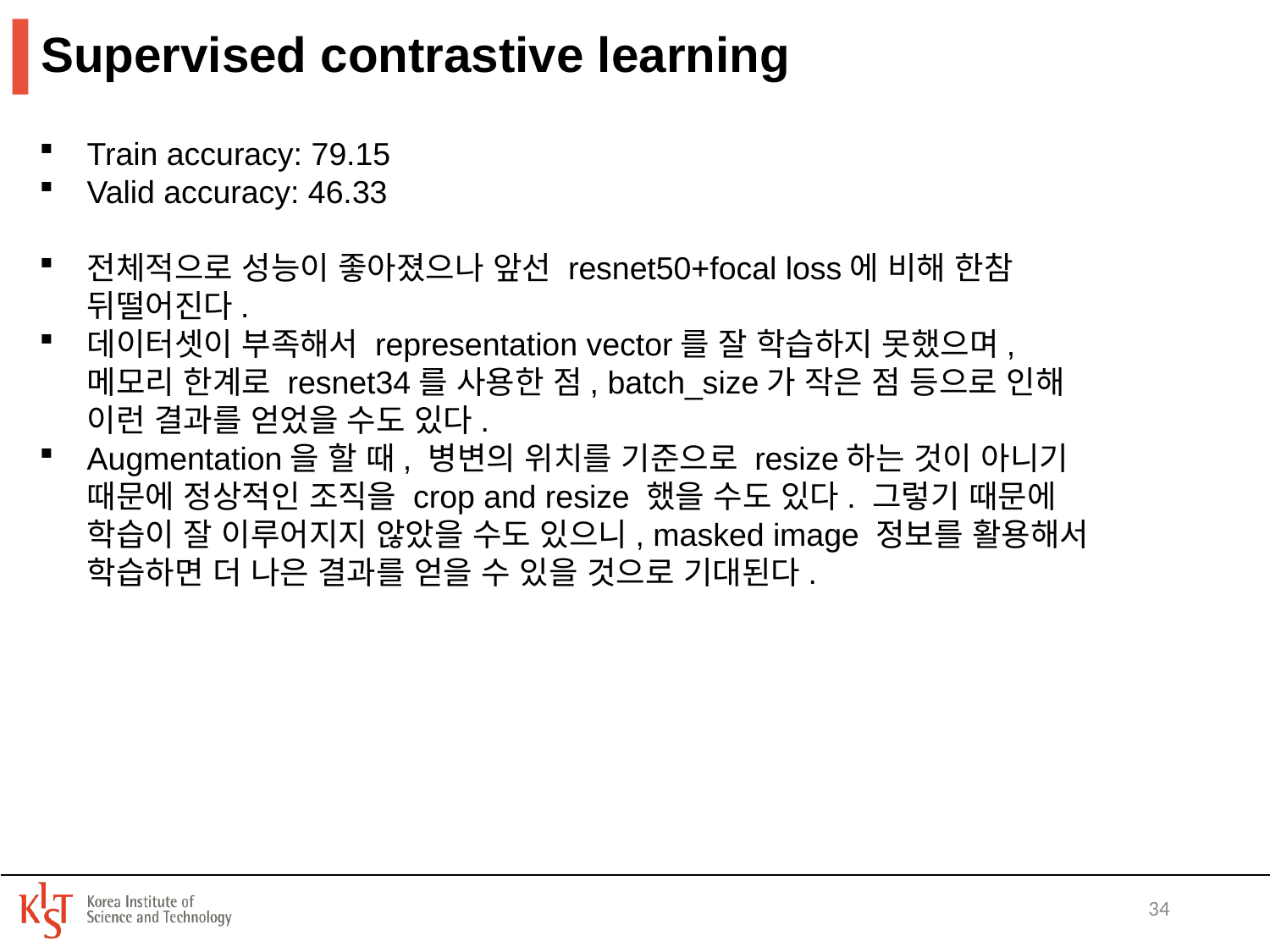

# Supervised contrastive learning
Train accuracy: 79.15
Valid accuracy: 46.33

전체적으로 성능이 좋아졌으나 앞선 resnet50+focal loss에 비해 한참 뒤떨어진다.
데이터셋이 부족해서 representation vector를 잘 학습하지 못했으며, 메모리 한계로 resnet34를 사용한 점, batch_size가 작은 점 등으로 인해 이런 결과를 얻었을 수도 있다.
Augmentation을 할 때, 병변의 위치를 기준으로 resize하는 것이 아니기 때문에 정상적인 조직을 crop and resize 했을 수도 있다. 그렇기 때문에 학습이 잘 이루어지지 않았을 수도 있으니, masked image 정보를 활용해서 학습하면 더 나은 결과를 얻을 수 있을 것으로 기대된다.
34